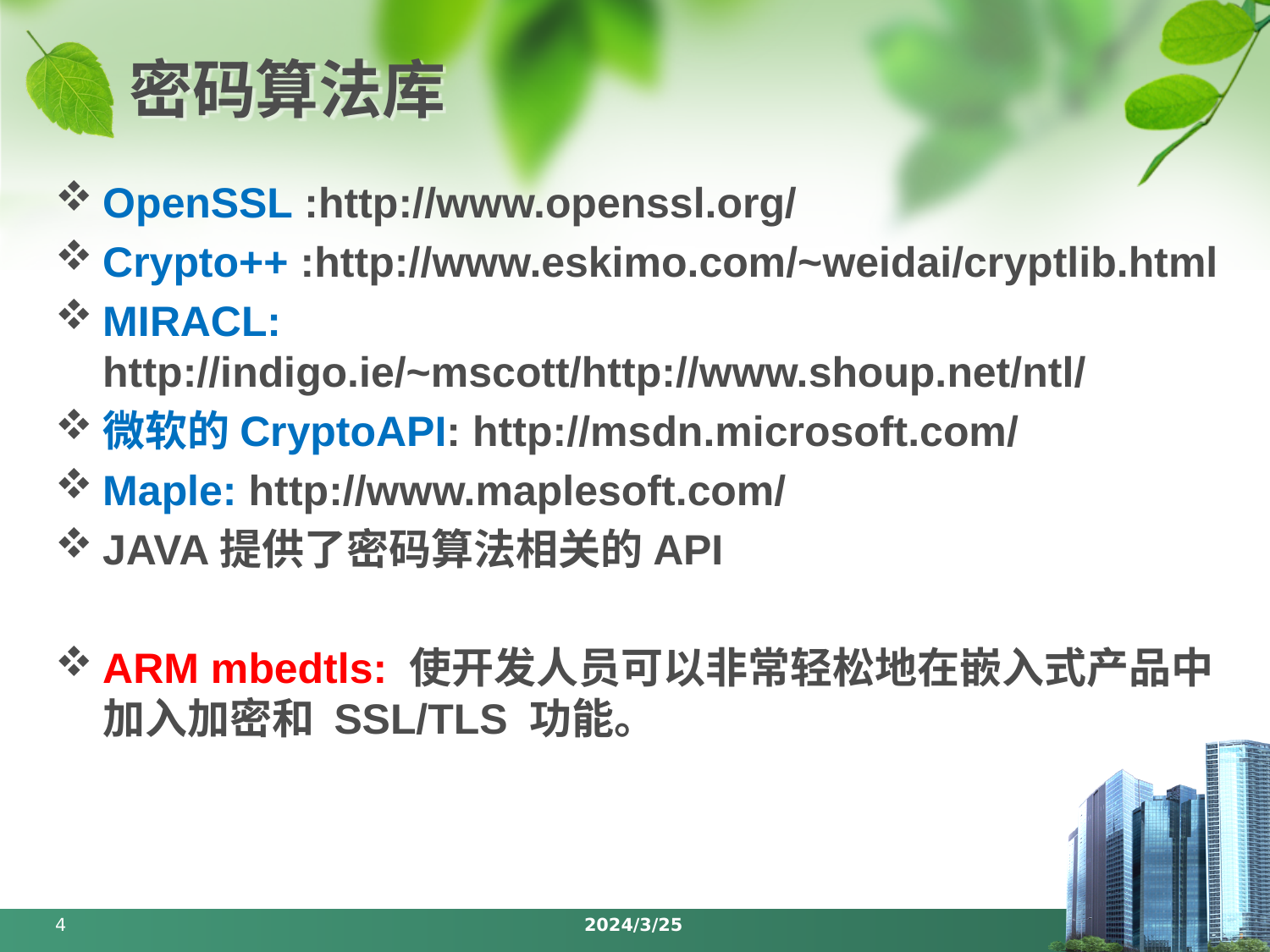

# 密码算法库
OpenSSL :http://www.openssl.org/
Crypto++ :http://www.eskimo.com/~weidai/cryptlib.html
MIRACL: http://indigo.ie/~mscott/http://www.shoup.net/ntl/
微软的CryptoAPI: http://msdn.microsoft.com/
Maple: http://www.maplesoft.com/
JAVA提供了密码算法相关的API

ARM mbedtls: 使开发人员可以非常轻松地在嵌入式产品中加入加密和 SSL/TLS 功能。
4
2024/3/25